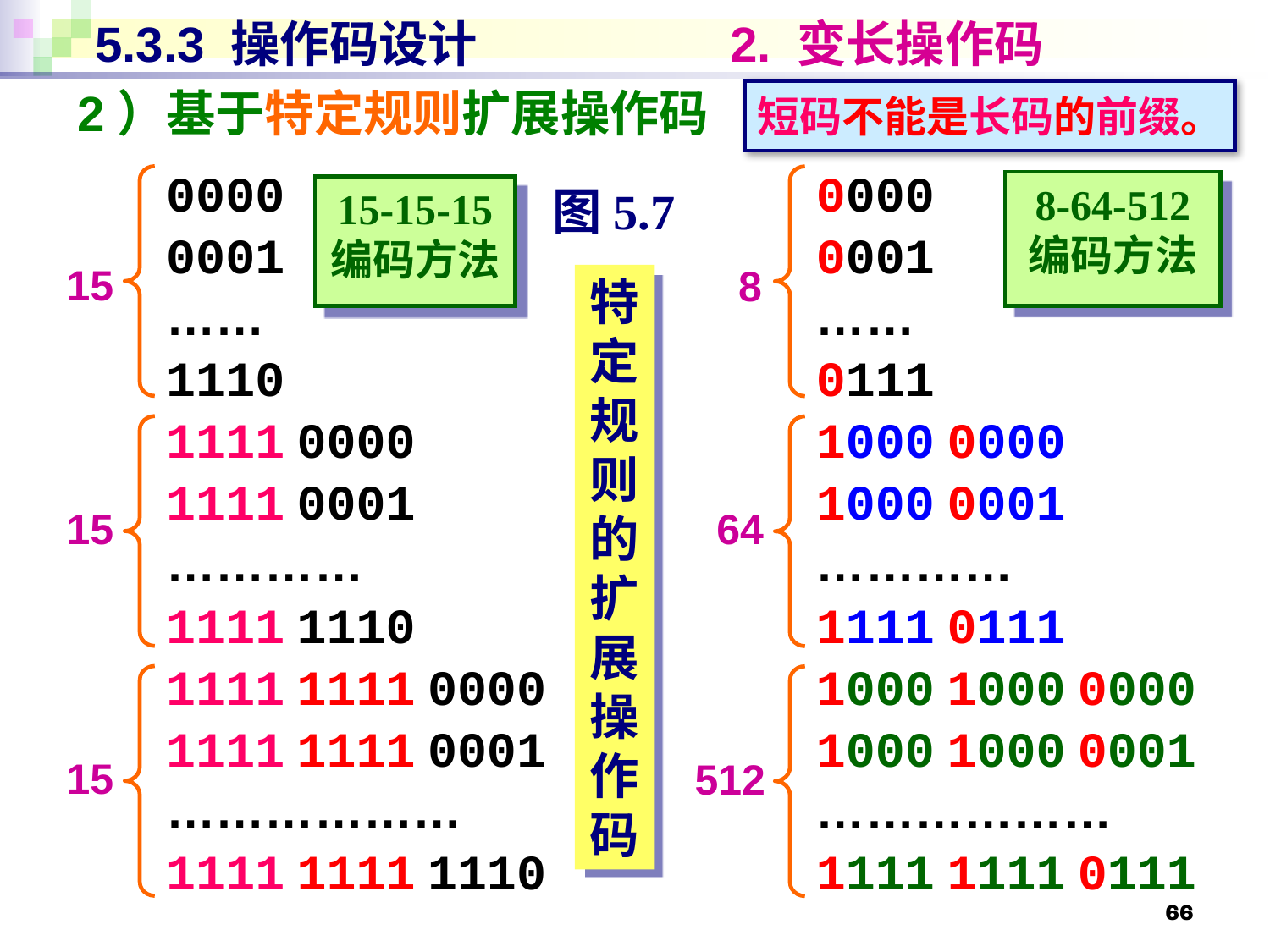

# 5.3.3 操作码设计		2. 变长操作码
2）基于特定规则扩展操作码
短码不能是长码的前缀。
0000
0001
……
1110
1111 0000
1111 0001
…………
1111 1110
1111 1111 0000
1111 1111 0001
………………
1111 1111 1110
0000
0001
……
0111
1000 0000
1000 0001
…………
1111 0111
1000 1000 0000
1000 1000 0001
………………
1111 1111 0111

8-64-512
编码方法
图5.7
15-15-15
编码方法
15
8
特定规则的扩展操作码

15
64

15
512
66